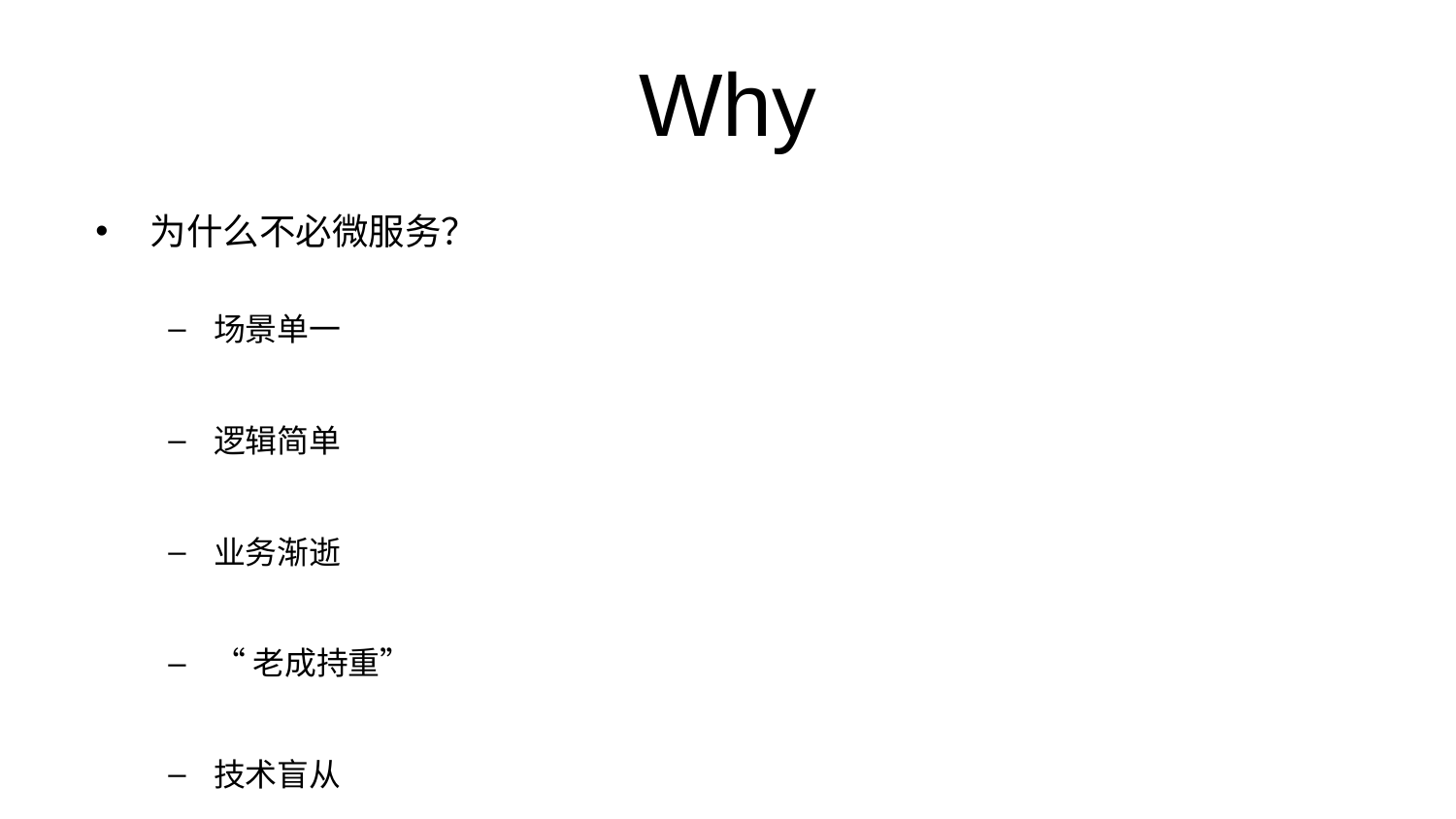

# Why
为什么不必微服务？

场景单一

逻辑简单

业务渐逝

“老成持重”

技术盲从